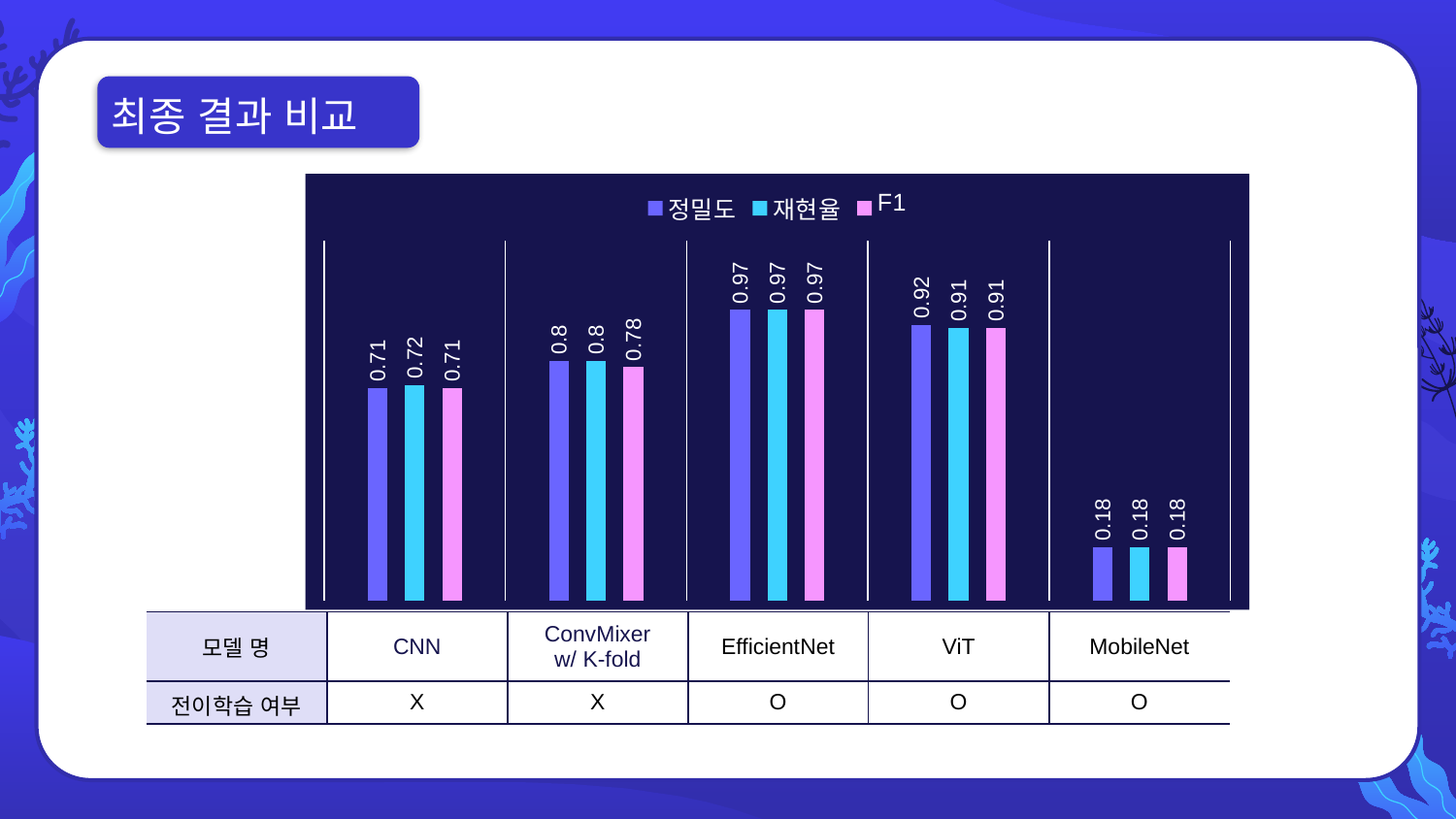

최종 결과 비교

### Chart

| Category | 정밀도 | 재현율 | F1 |
|---|---|---|---|
| CNN | 0.71 | 0.72 | 0.71 |
| ConvMixer | 0.8 | 0.8 | 0.78 |
| EfficientNet | 0.97 | 0.97 | 0.97 |
| ViT | 0.92 | 0.91 | 0.91 |
| MobileNet | 0.18 | 0.18 | 0.18 |
| 모델 명 | CNN | ConvMixer w/ K-fold | EfficientNet | ViT | MobileNet |
| --- | --- | --- | --- | --- | --- |
| 전이학습 여부 | X | X | O | O | O |